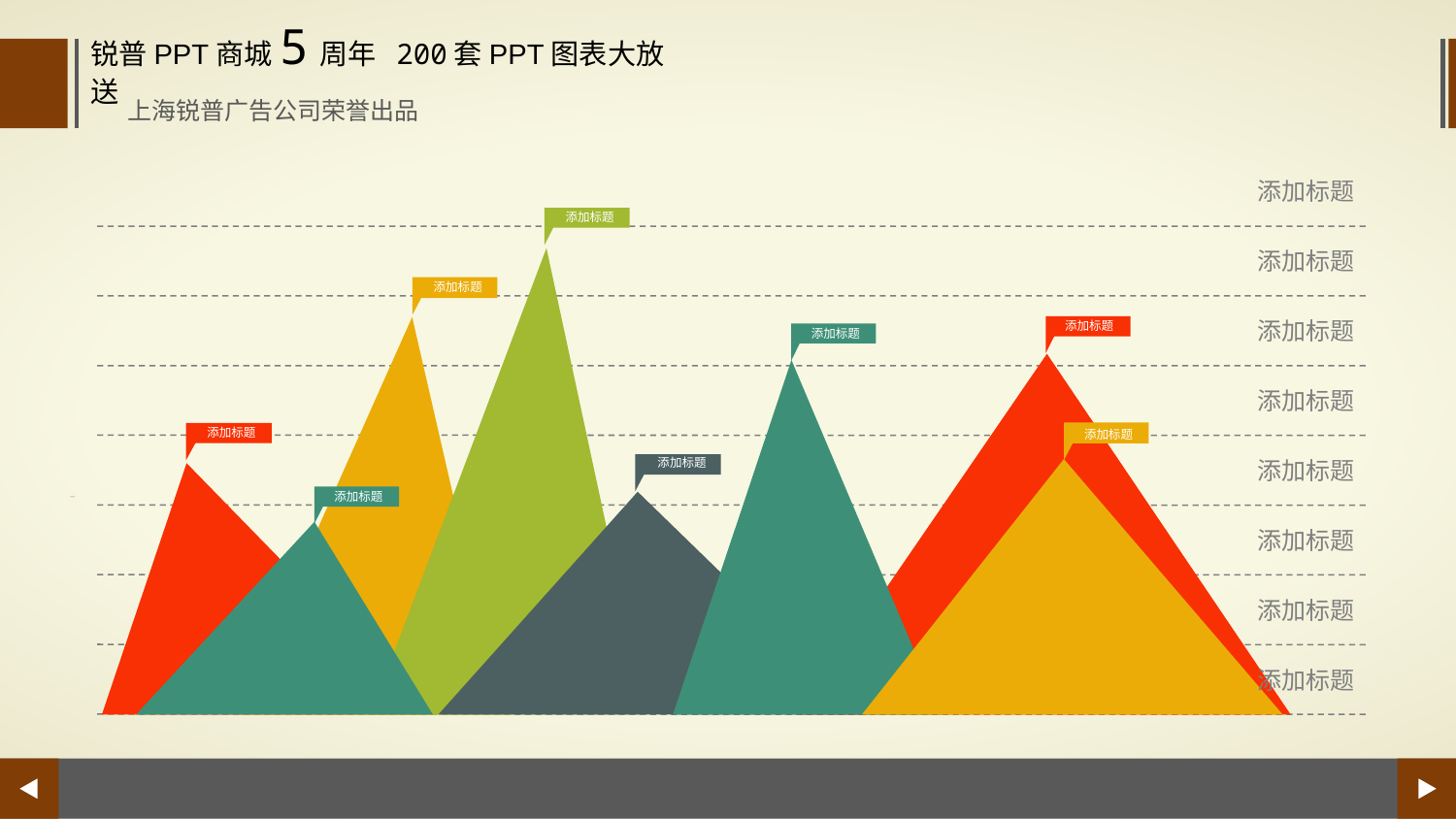

锐普PPT商城5周年  200套PPT图表大放送

上海锐普广告公司荣誉出品
添加标题
添加标题

添加标题

添加标题

添加标题
添加标题

添加标题

添加标题
添加标题
添加标题

添加标题
添加标题

添加标题

添加标题

添加标题

添加标题